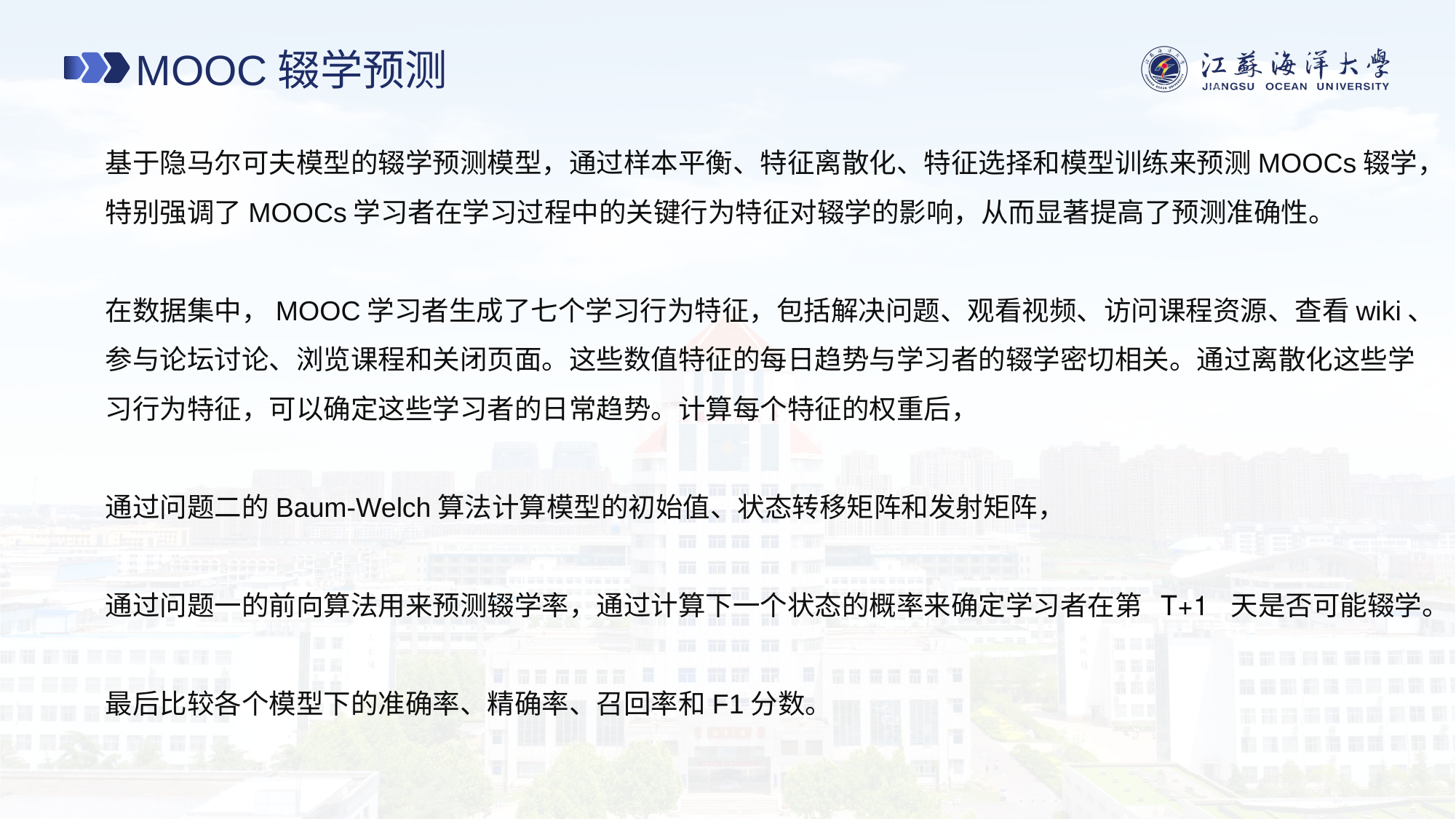

MOOC辍学预测

基于隐马尔可夫模型的辍学预测模型，通过样本平衡、特征离散化、特征选择和模型训练来预测MOOCs辍学，特别强调了MOOCs学习者在学习过程中的关键行为特征对辍学的影响，从而显著提高了预测准确性。

在数据集中，MOOC学习者生成了七个学习行为特征，包括解决问题、观看视频、访问课程资源、查看wiki、参与论坛讨论、浏览课程和关闭页面。这些数值特征的每日趋势与学习者的辍学密切相关。通过离散化这些学习行为特征，可以确定这些学习者的日常趋势。计算每个特征的权重后，

通过问题二的Baum-Welch算法计算模型的初始值、状态转移矩阵和发射矩阵，

通过问题一的前向算法用来预测辍学率，通过计算下一个状态的概率来确定学习者在第  T+1  天是否可能辍学。

最后比较各个模型下的准确率、精确率、召回率和F1分数。